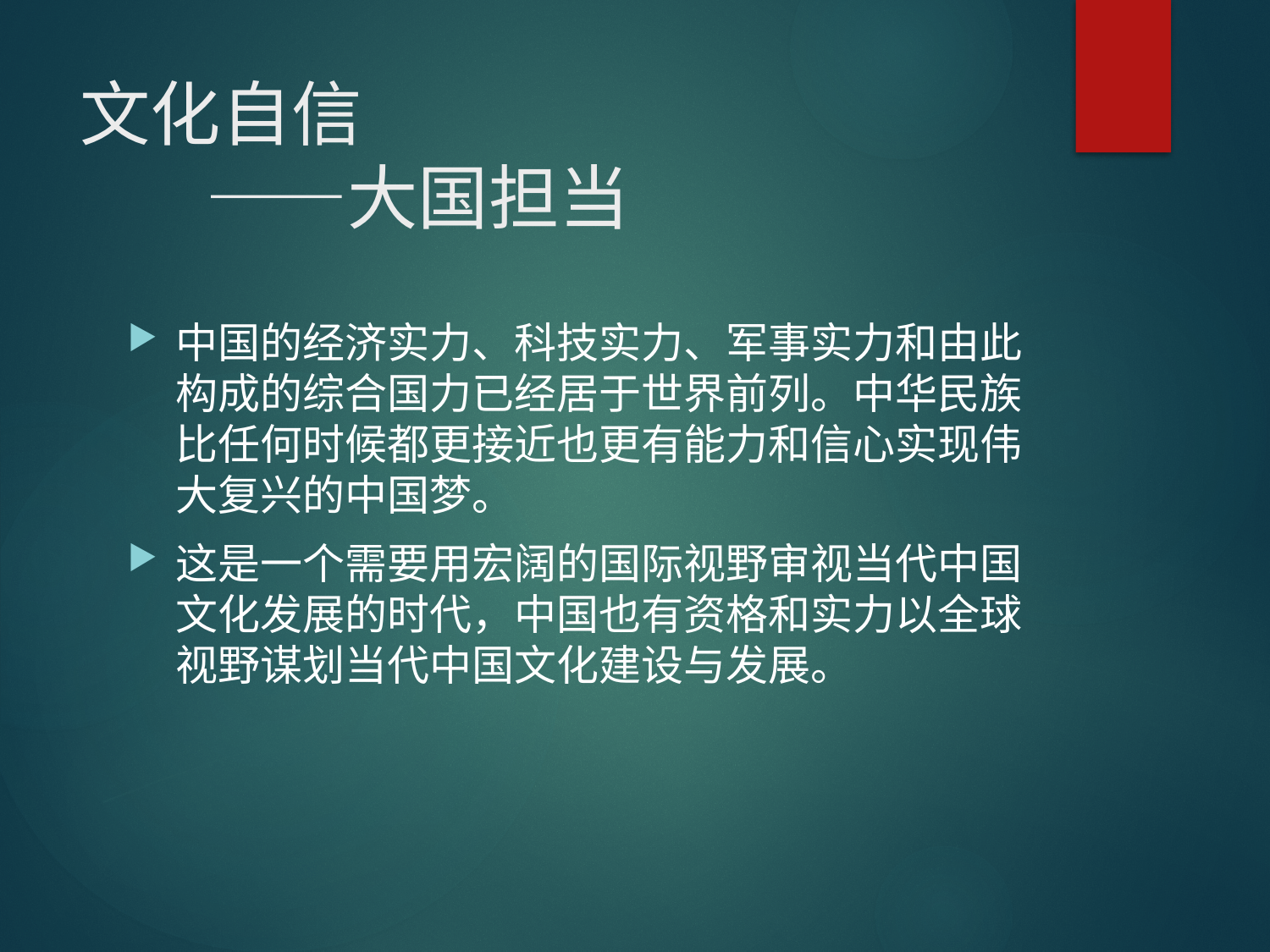

# 文化自信 ——大国担当
中国的经济实力、科技实力、军事实力和由此构成的综合国力已经居于世界前列。中华民族比任何时候都更接近也更有能力和信心实现伟大复兴的中国梦。
这是一个需要用宏阔的国际视野审视当代中国文化发展的时代，中国也有资格和实力以全球视野谋划当代中国文化建设与发展。